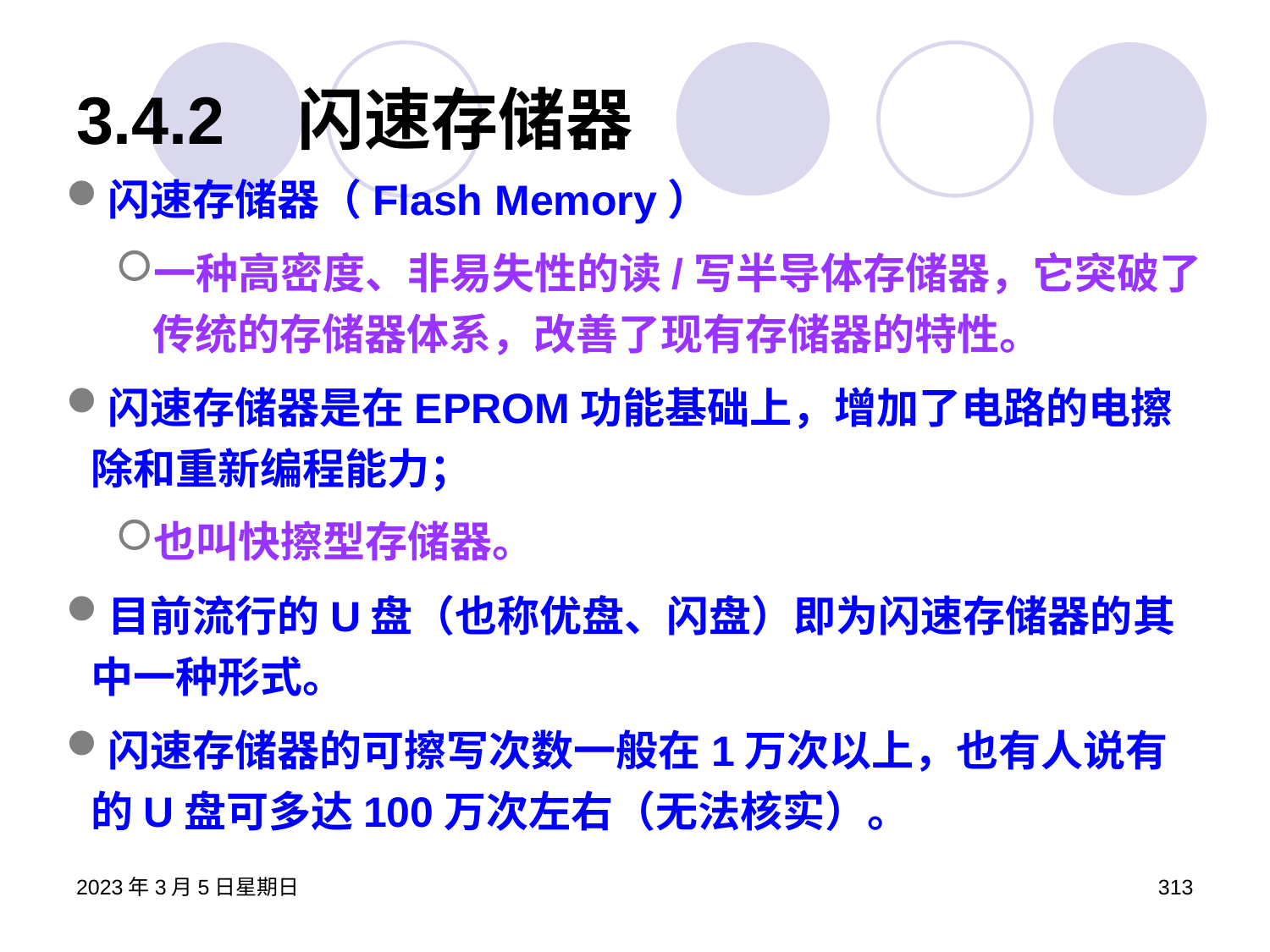

# 3.4.2   闪速存储器
闪速存储器（Flash Memory）
一种高密度、非易失性的读/写半导体存储器，它突破了传统的存储器体系，改善了现有存储器的特性。
闪速存储器是在EPROM功能基础上，增加了电路的电擦除和重新编程能力；
也叫快擦型存储器。
目前流行的U盘（也称优盘、闪盘）即为闪速存储器的其中一种形式。
闪速存储器的可擦写次数一般在1万次以上，也有人说有的U盘可多达100万次左右（无法核实）。
2023年3月5日星期日
313